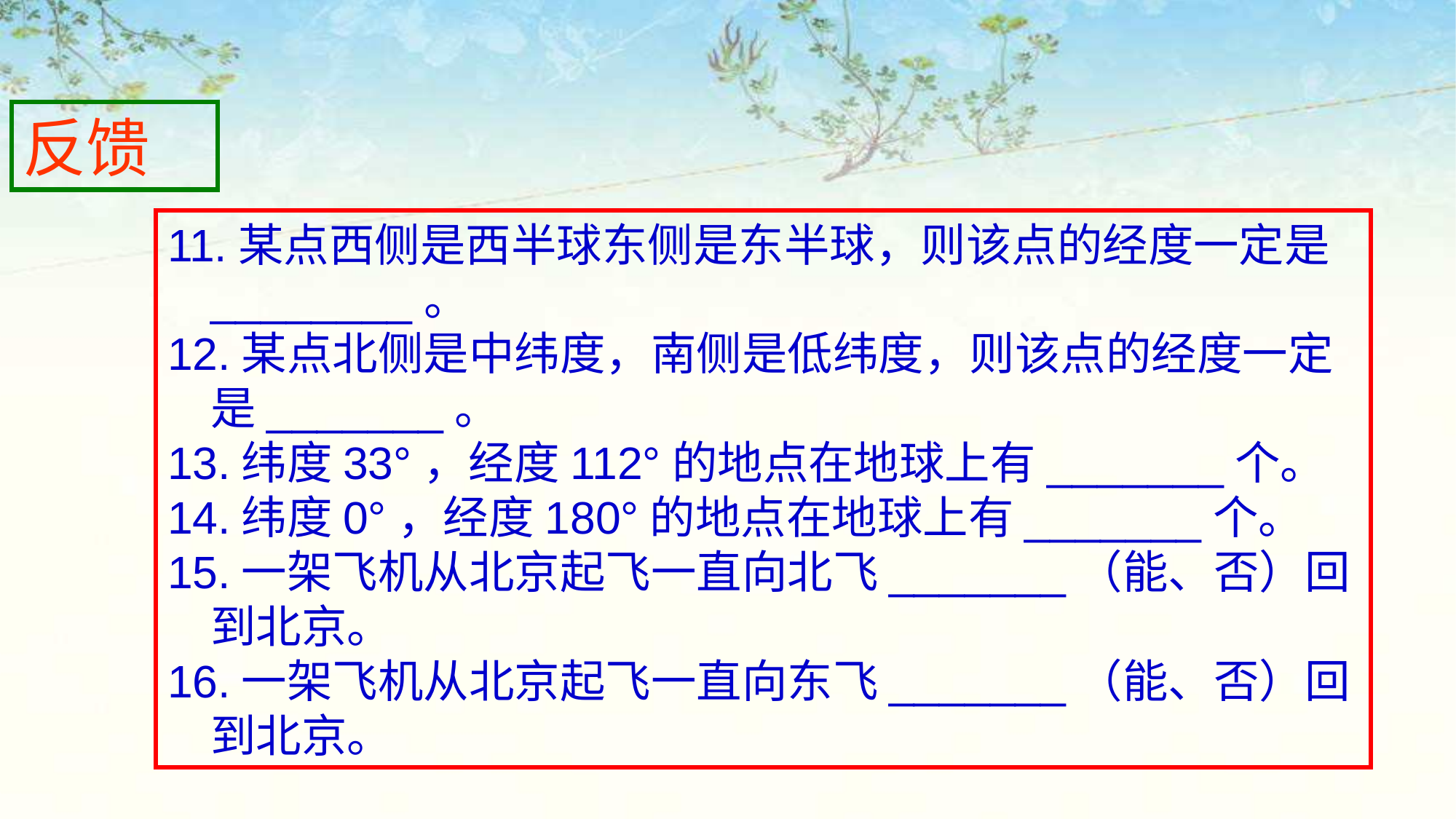

反馈
11.某点西侧是西半球东侧是东半球，则该点的经度一定是________。
12.某点北侧是中纬度，南侧是低纬度，则该点的经度一定是_______。
13.纬度33°，经度112°的地点在地球上有_______个。
14.纬度0°，经度180°的地点在地球上有_______个。
15.一架飞机从北京起飞一直向北飞_______（能、否）回到北京。
16.一架飞机从北京起飞一直向东飞_______（能、否）回到北京。